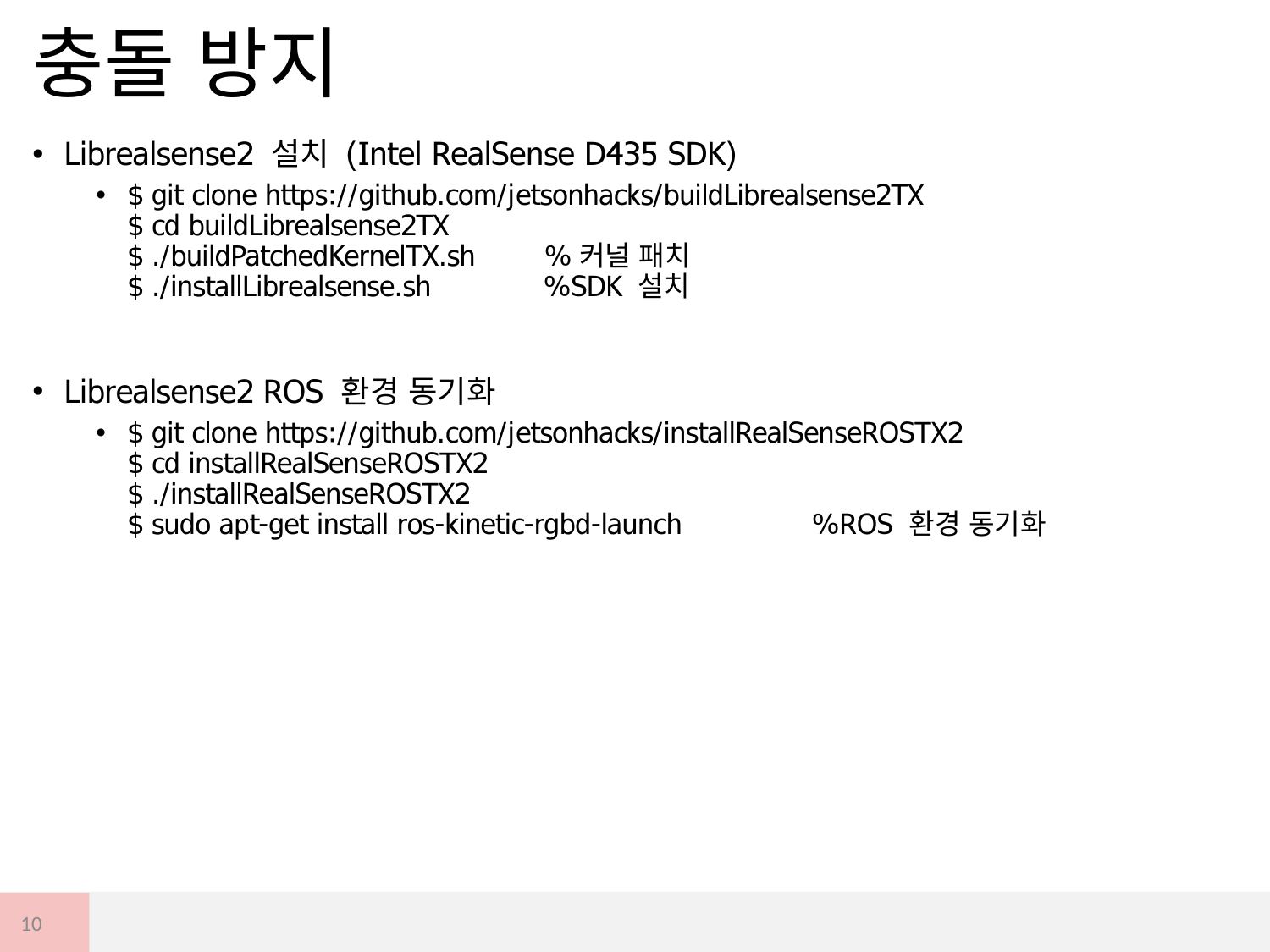

# 충돌 방지
Librealsense2 설치 (Intel RealSense D435 SDK)
$ git clone https://github.com/jetsonhacks/buildLibrealsense2TX
$ cd buildLibrealsense2TX
$ ./buildPatchedKernelTX.sh        %커널 패치
$ ./installLibrealsense.sh             %SDK 설치

Librealsense2 ROS 환경 동기화
$ git clone https://github.com/jetsonhacks/installRealSenseROSTX2
$ cd installRealSenseROSTX2
$ ./installRealSenseROSTX2
$ sudo apt-get install ros-kinetic-rgbd-launch               %ROS 환경 동기화

10